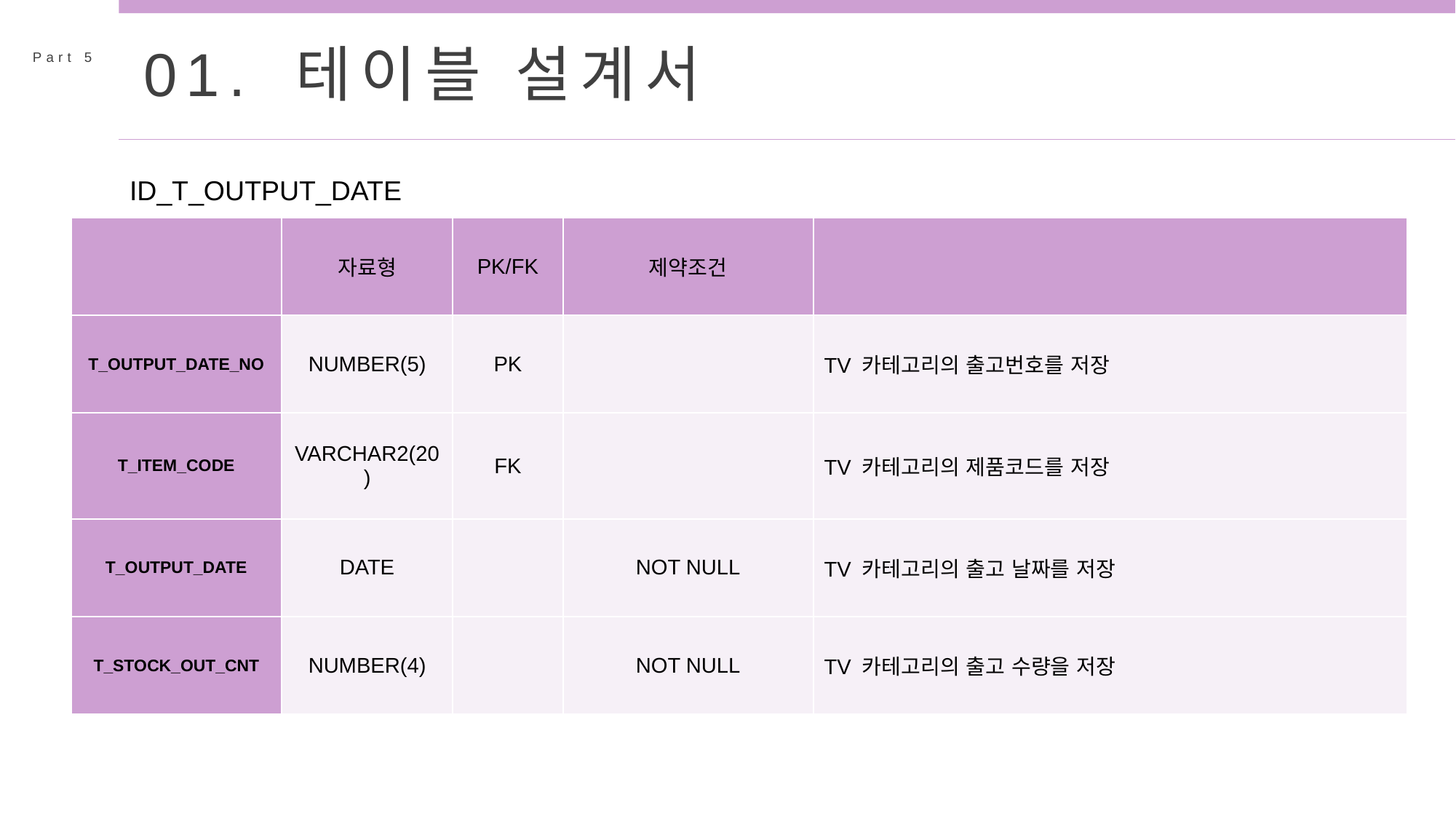

01. 테이블 설계서
Part 5
ID_T_OUTPUT_DATE

|  | 자료형 | PK/FK | 제약조건 |  |
| --- | --- | --- | --- | --- |
| T\_OUTPUT\_DATE\_NO | NUMBER(5) | PK |  | TV 카테고리의 출고번호를 저장 |
| T\_ITEM\_CODE | VARCHAR2(20) | FK |  | TV 카테고리의 제품코드를 저장 |
| T\_OUTPUT\_DATE | DATE |  | NOT NULL | TV 카테고리의 출고 날짜를 저장 |
| T\_STOCK\_OUT\_CNT | NUMBER(4) |  | NOT NULL | TV 카테고리의 출고 수량을 저장 |